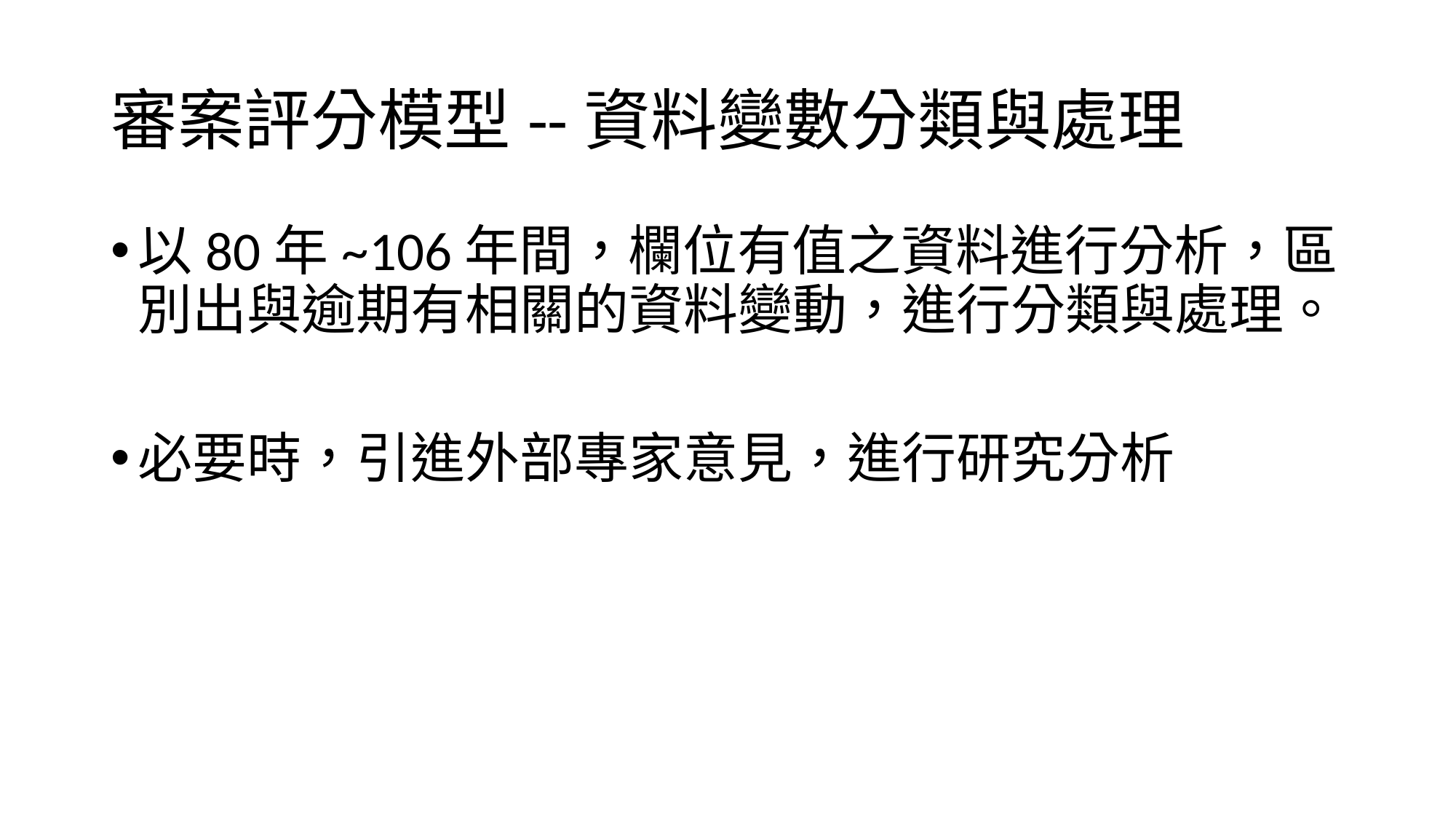

# 審案評分模型--資料變數分類與處理
以80年~106年間，欄位有值之資料進行分析，區別出與逾期有相關的資料變動，進行分類與處理。

必要時，引進外部專家意見，進行研究分析